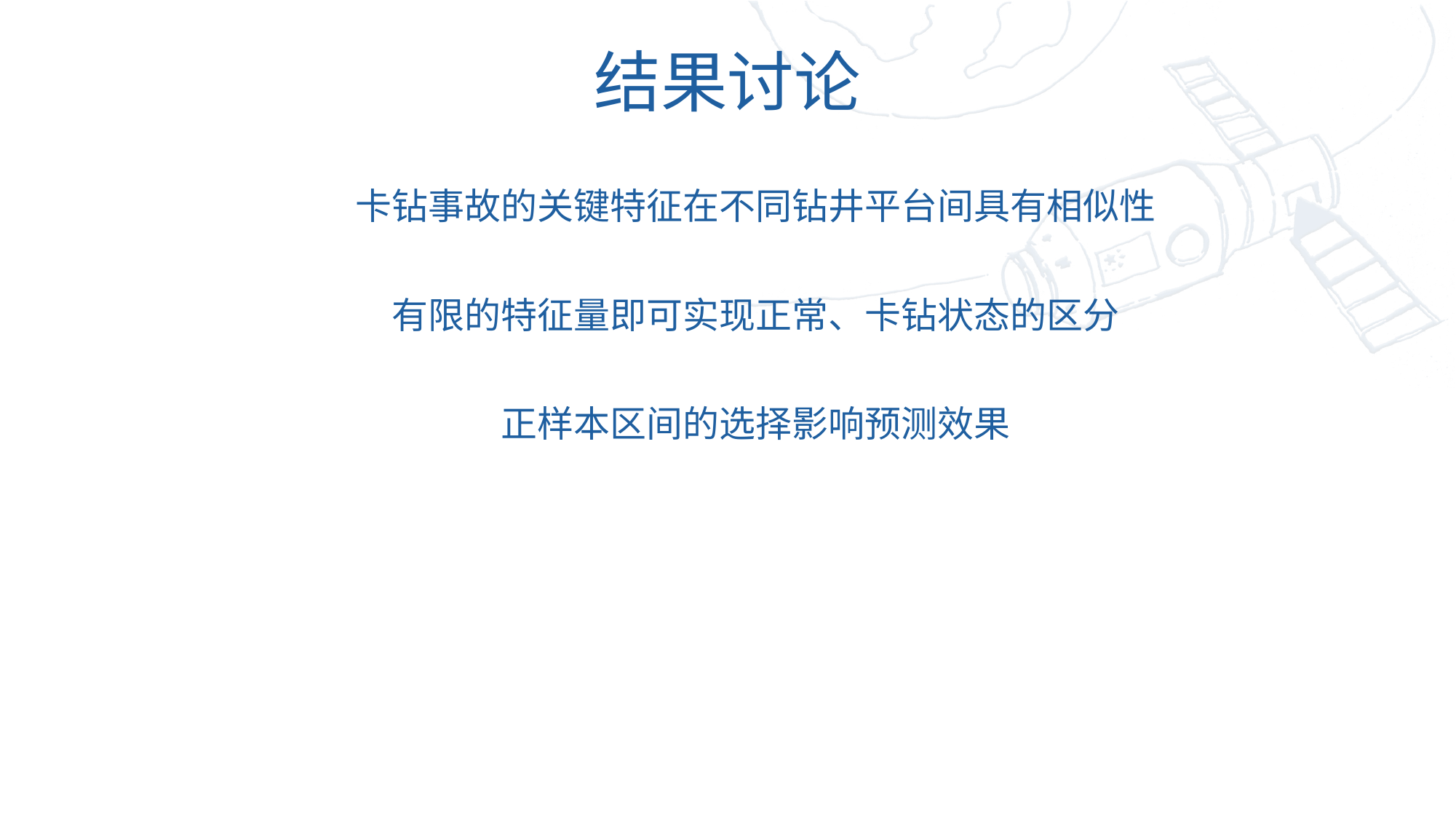

# 结果讨论
卡钻事故的关键特征在不同钻井平台间具有相似性

有限的特征量即可实现正常、卡钻状态的区分

正样本区间的选择影响预测效果